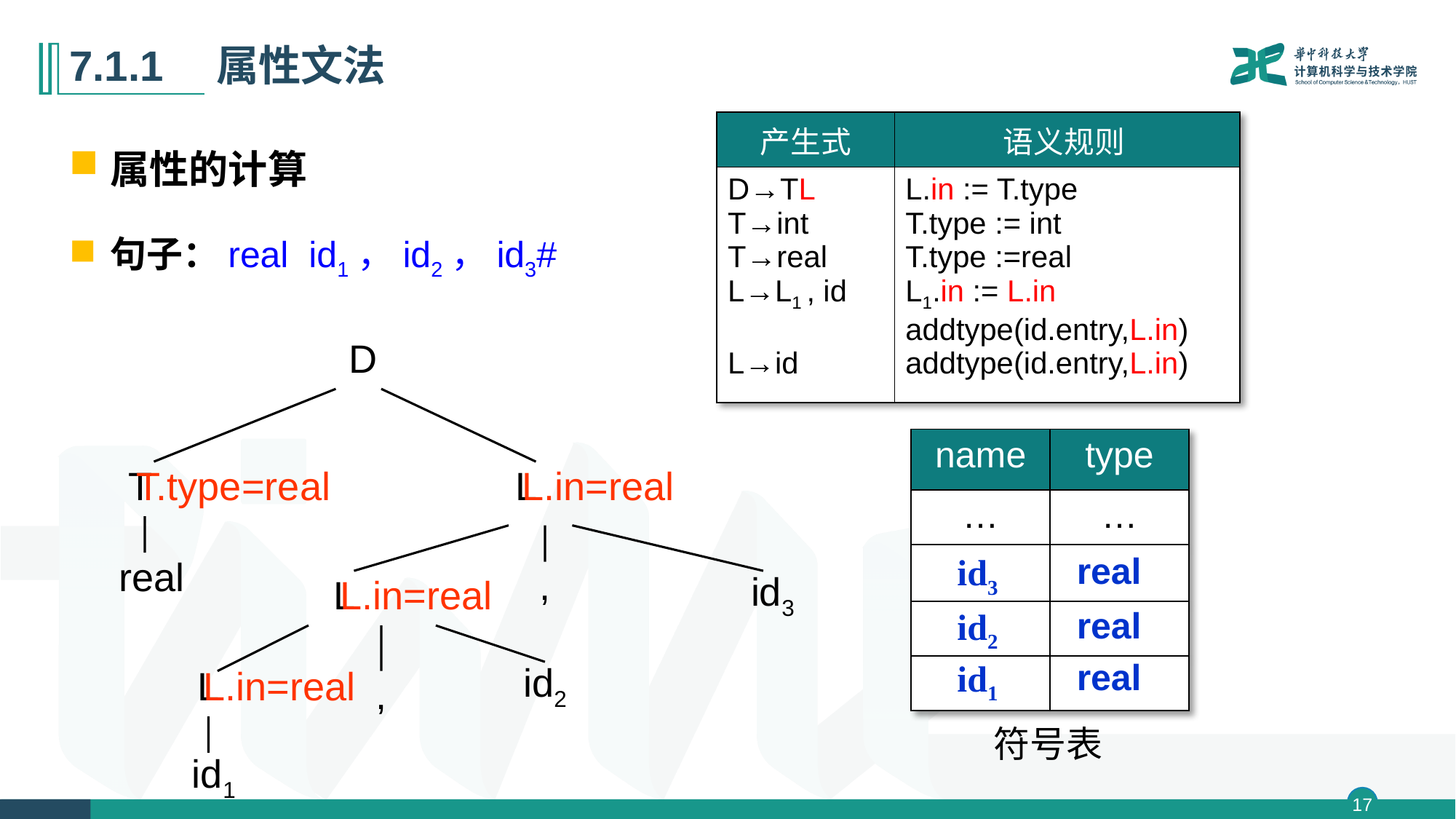

# 7.1.1　属性文法
| 产生式 | 语义规则 |
| --- | --- |
| D→TL T→int T→real L→L1 , id L→id | L.in := T.type T.type := int T.type :=real L1.in := L.in addtype(id.entry,L.in) addtype(id.entry,L.in) |
属性的计算
句子：real  id1，id2，id3#
D

| name | type |
| --- | --- |
| … | … |
|  |  |
|  |  |
|  |  |
T.type=real
T
L
L.in=real

real
real
id3
,
L
L.in=real
id3
real
id2

real
id1
L
L.in=real
id2
,
符号表

id1